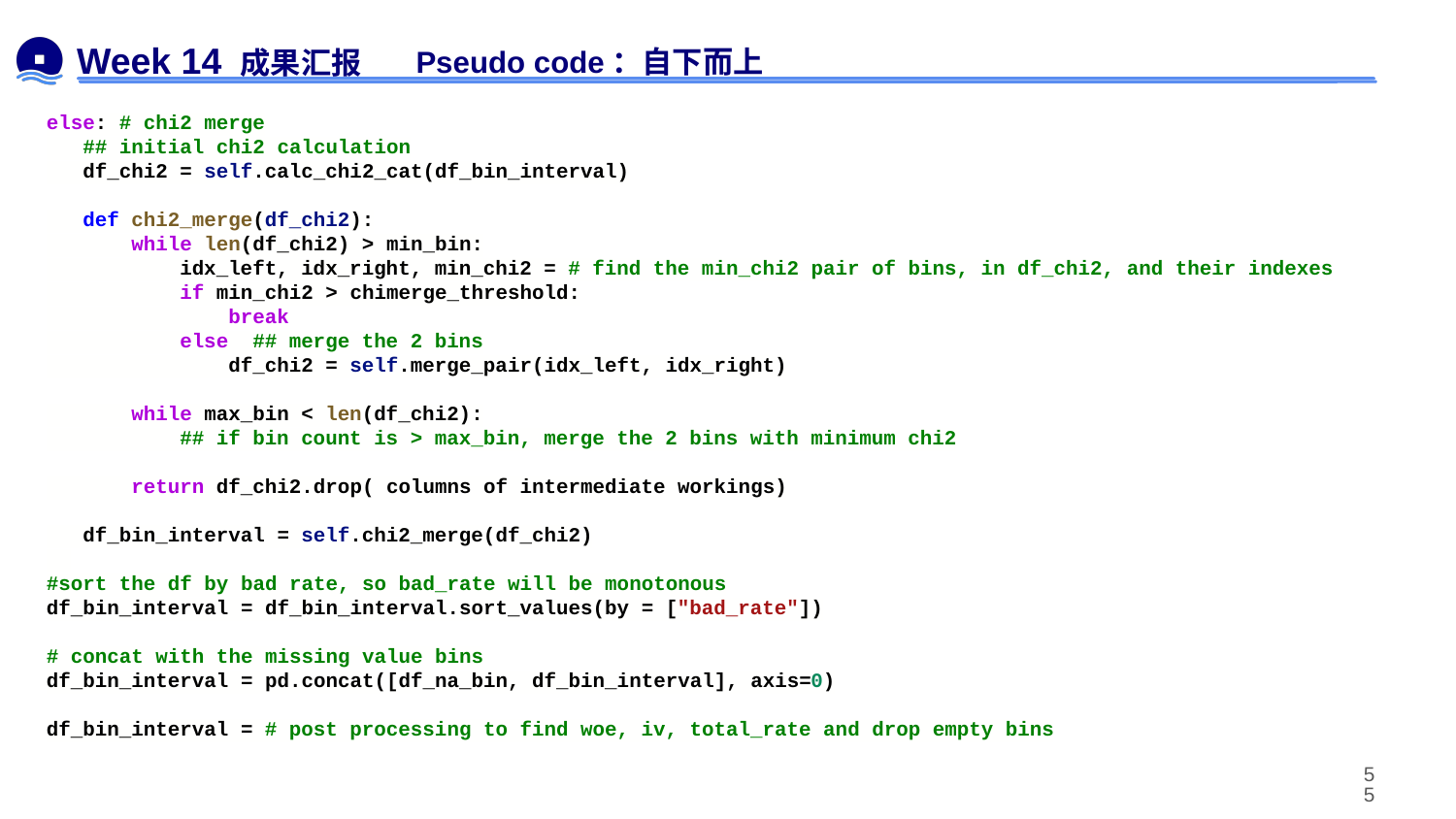

# Week 14 成果汇报
Pseudo code：自下而上

else: # chi2 merge
   ## initial chi2 calculation
   df_chi2 = self.calc_chi2_cat(df_bin_interval)

   def chi2_merge(df_chi2):
       while len(df_chi2) > min_bin:
           idx_left, idx_right, min_chi2 = # find the min_chi2 pair of bins, in df_chi2, and their indexes
           if min_chi2 > chimerge_threshold:
               break
           else  ## merge the 2 bins
               df_chi2 = self.merge_pair(idx_left, idx_right)

       while max_bin < len(df_chi2):
           ## if bin count is > max_bin, merge the 2 bins with minimum chi2

       return df_chi2.drop( columns of intermediate workings)

   df_bin_interval = self.chi2_merge(df_chi2)

#sort the df by bad rate, so bad_rate will be monotonous
df_bin_interval = df_bin_interval.sort_values(by = ["bad_rate"])

# concat with the missing value bins
df_bin_interval = pd.concat([df_na_bin, df_bin_interval], axis=0)

df_bin_interval = # post processing to find woe, iv, total_rate and drop empty bins

55